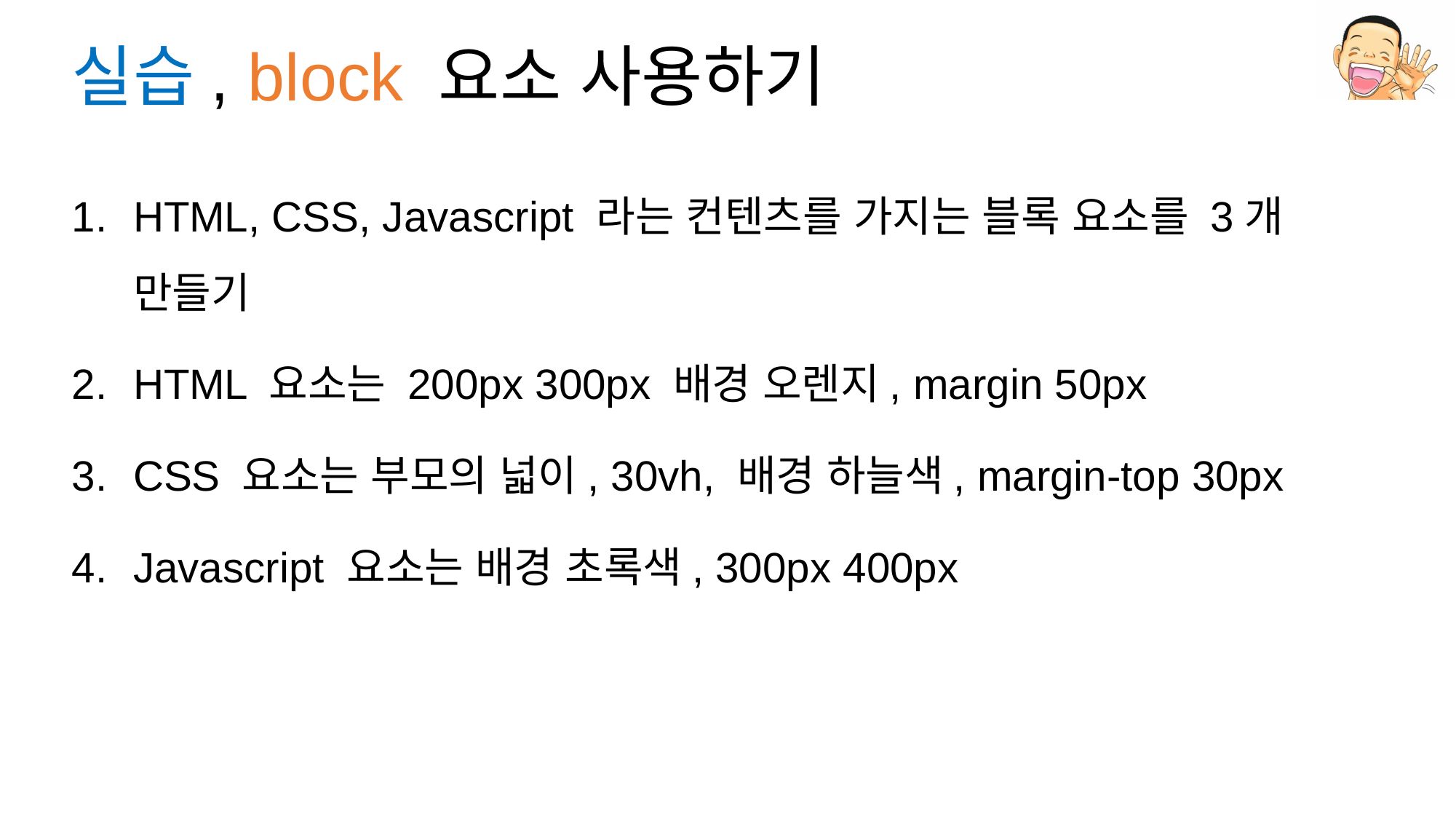

# 실습, block 요소 사용하기
HTML, CSS, Javascript 라는 컨텐츠를 가지는 블록 요소를 3개 만들기
HTML 요소는 200px 300px 배경 오렌지, margin 50px
CSS 요소는 부모의 넓이, 30vh, 배경 하늘색, margin-top 30px
Javascript 요소는 배경 초록색, 300px 400px